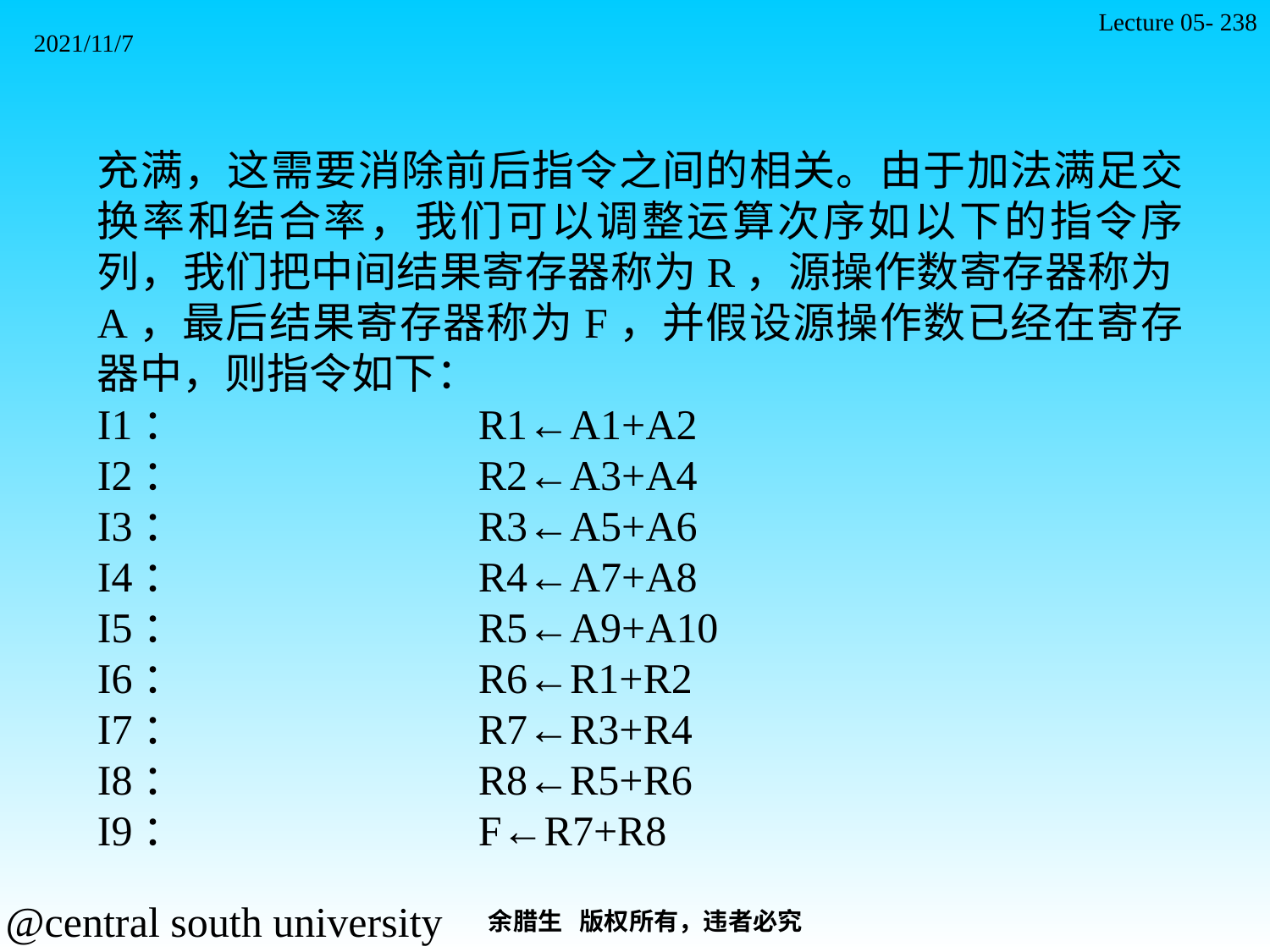

Lecture 05- 238
2021/11/7
充满，这需要消除前后指令之间的相关。由于加法满足交换率和结合率，我们可以调整运算次序如以下的指令序列，我们把中间结果寄存器称为R，源操作数寄存器称为A，最后结果寄存器称为F，并假设源操作数已经在寄存器中，则指令如下：
I1：			R1←A1+A2
I2：			R2←A3+A4
I3：			R3←A5+A6
I4：			R4←A7+A8
I5：			R5←A9+A10
I6：			R6←R1+R2
I7：			R7←R3+R4
I8：			R8←R5+R6
I9：			F←R7+R8
余腊生   版权所有，违者必究